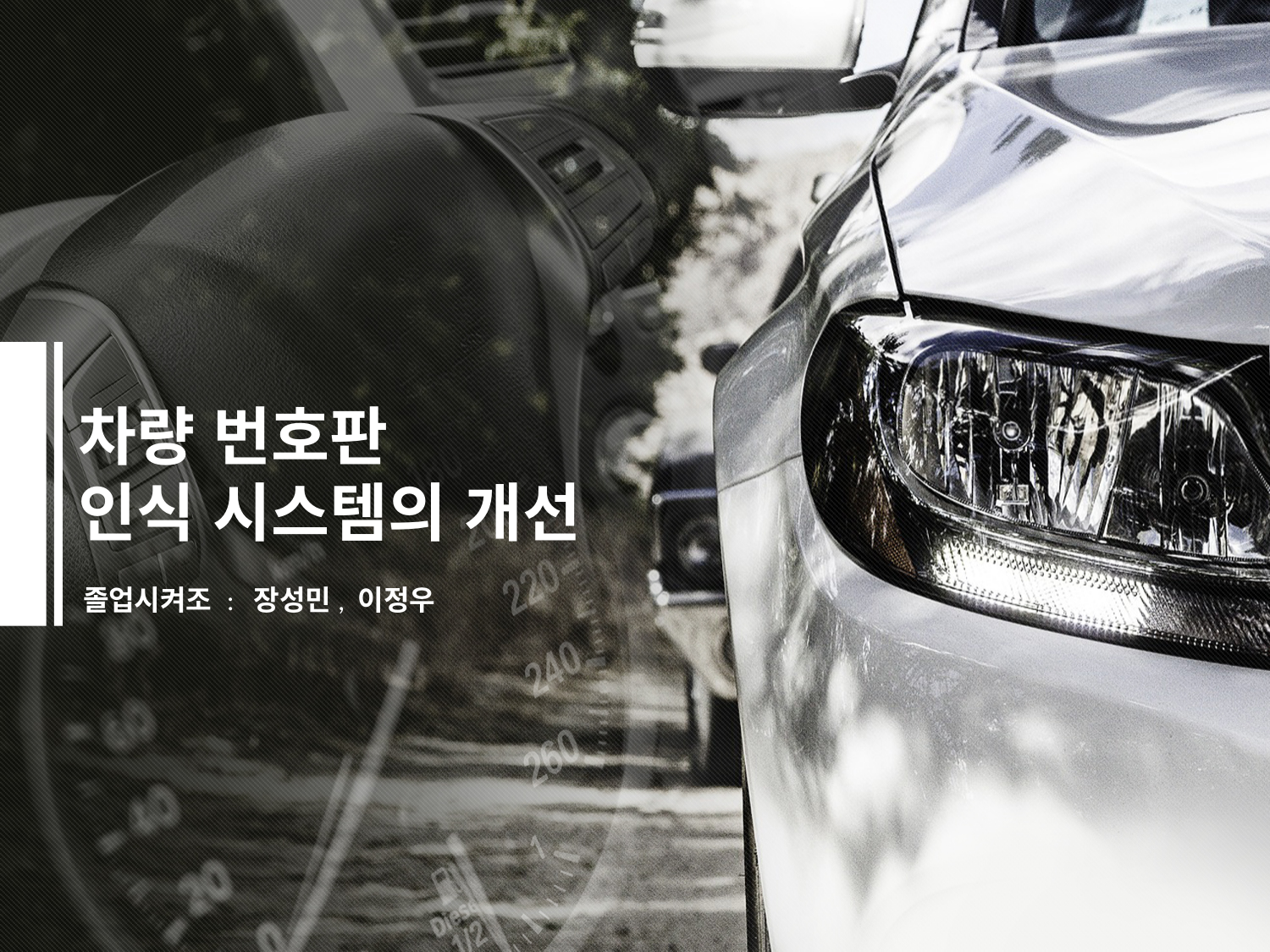

# 차량 번호판 인식 시스템의 개선

졸업시켜조 :  장성민, 이정우